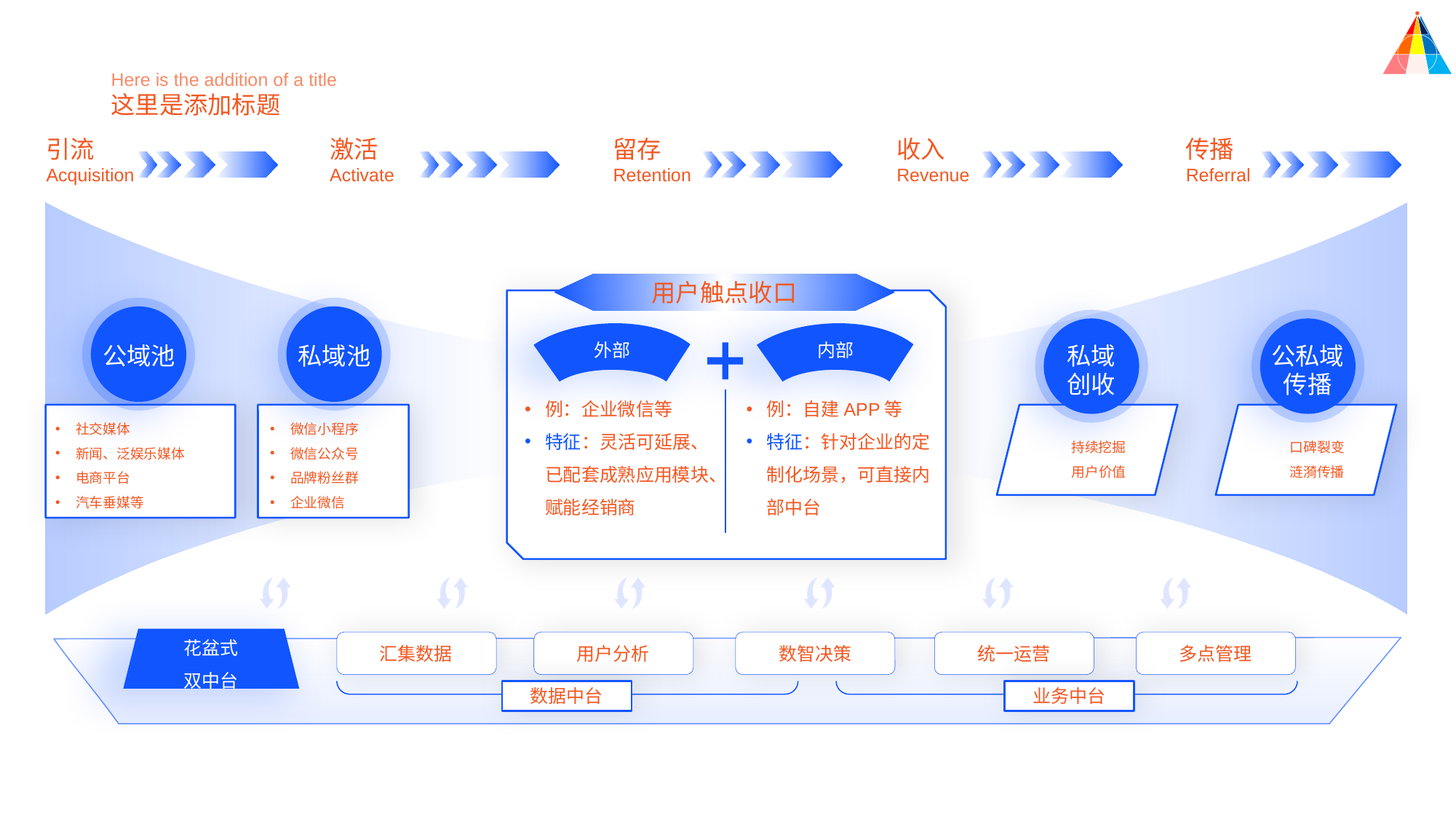

Here is the addition of a title
这里是添加标题

引流
Acquisition
激活
Activate
留存
Retention
收入
Revenue
传播
Referral

用户触点收口

外部
内部
公域池
私域池
私域
创收
公私域
传播

例：企业微信等
特征：灵活可延展、已配套成熟应用模块、赋能经销商
例：自建APP等
特征：针对企业的定制化场景，可直接内部中台

社交媒体
新闻、泛娱乐媒体
电商平台
汽车垂媒等
微信小程序
微信公众号
品牌粉丝群
企业微信
持续挖掘
用户价值
口碑裂变
涟漪传播

花盆式
双中台

汇集数据
用户分析
数智决策
统一运营
多点管理

数据中台
业务中台